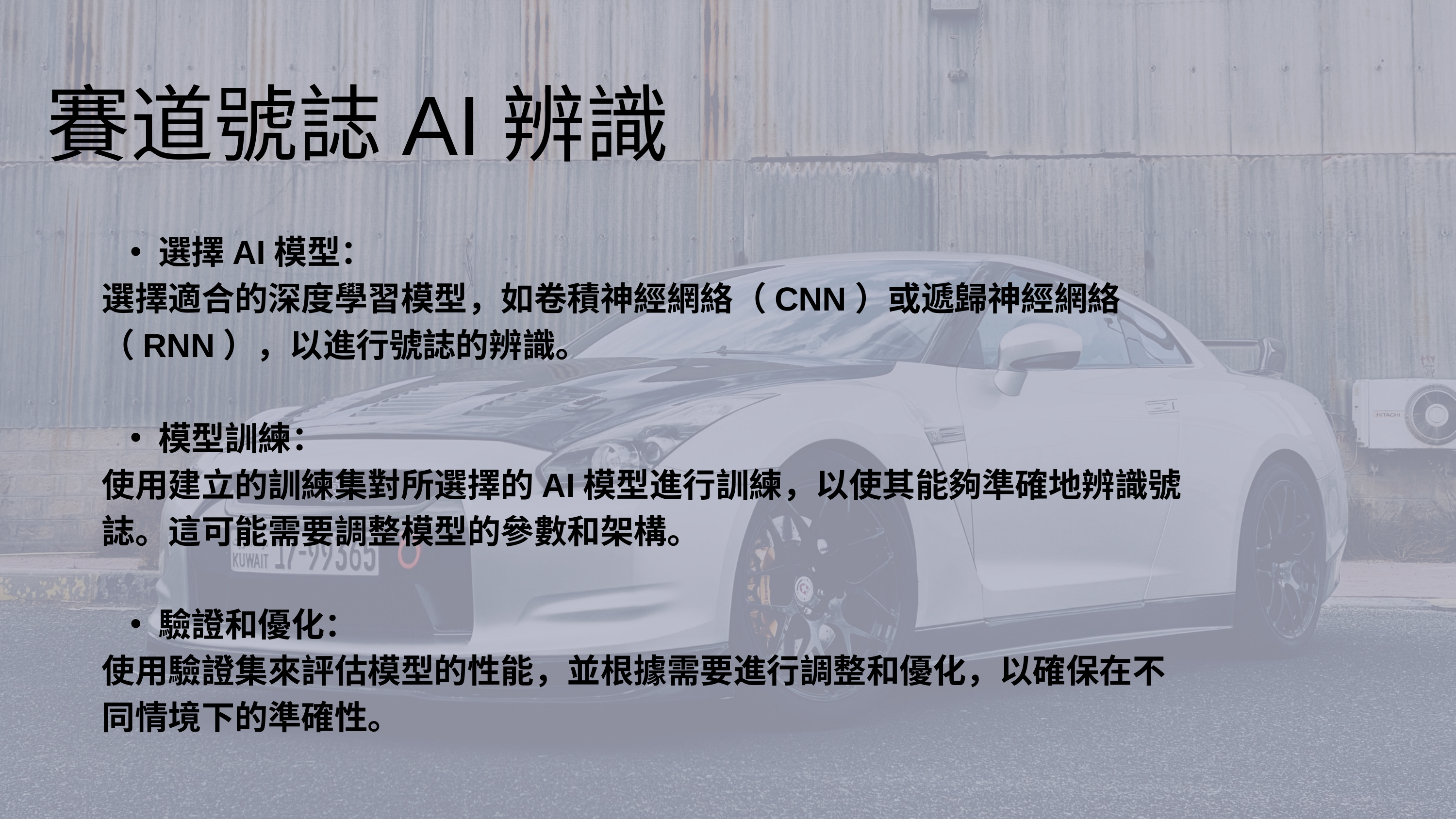

賽道號誌AI辨識
選擇AI模型：
選擇適合的深度學習模型，如卷積神經網絡（CNN）或遞歸神經網絡（RNN），以進行號誌的辨識。

模型訓練：
使用建立的訓練集對所選擇的AI模型進行訓練，以使其能夠準確地辨識號誌。這可能需要調整模型的參數和架構。

驗證和優化：
使用驗證集來評估模型的性能，並根據需要進行調整和優化，以確保在不同情境下的準確性。